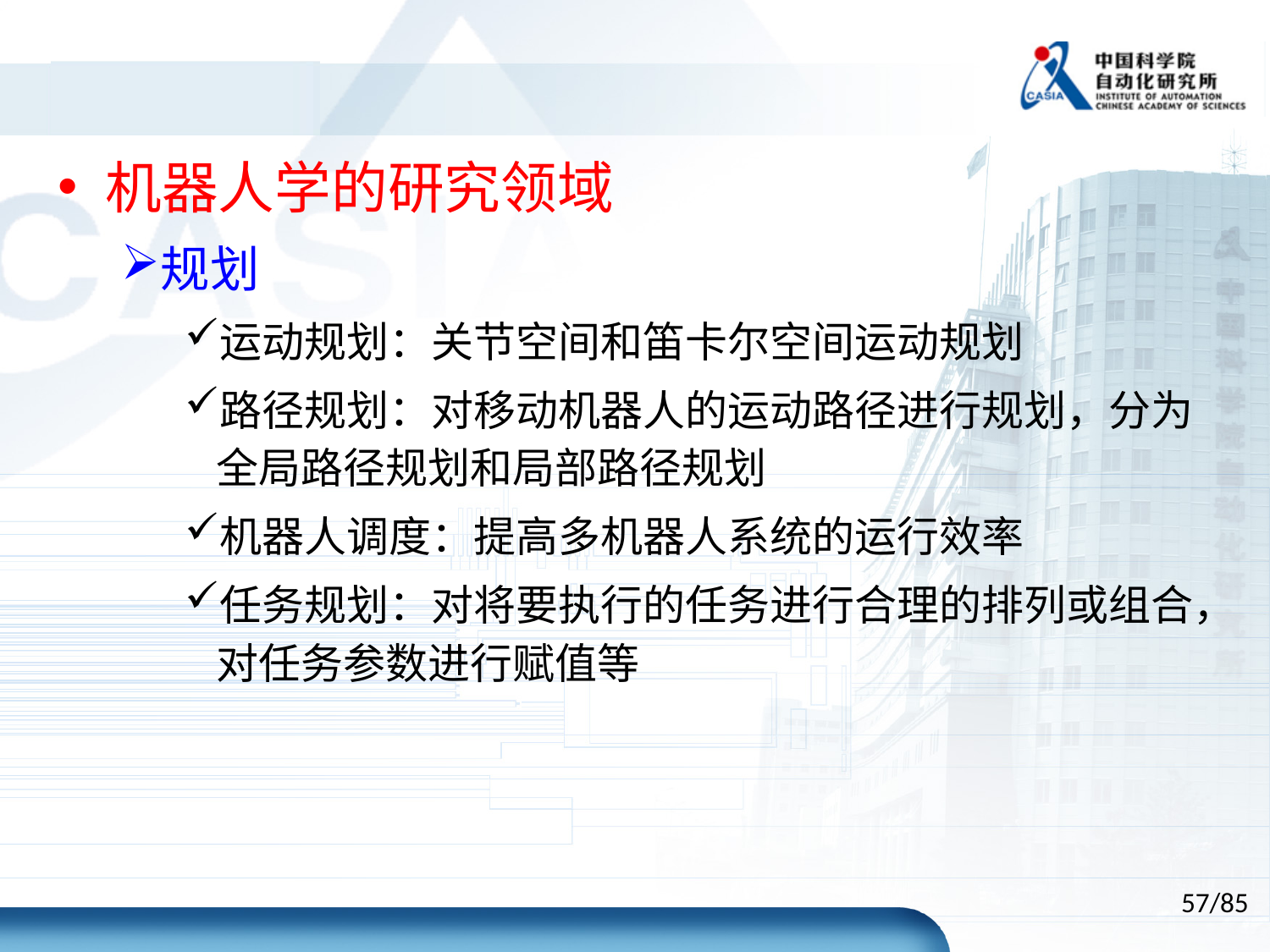

机器人学的研究领域
规划
运动规划：关节空间和笛卡尔空间运动规划
路径规划：对移动机器人的运动路径进行规划，分为全局路径规划和局部路径规划
机器人调度：提高多机器人系统的运行效率
任务规划：对将要执行的任务进行合理的排列或组合，对任务参数进行赋值等
57/85